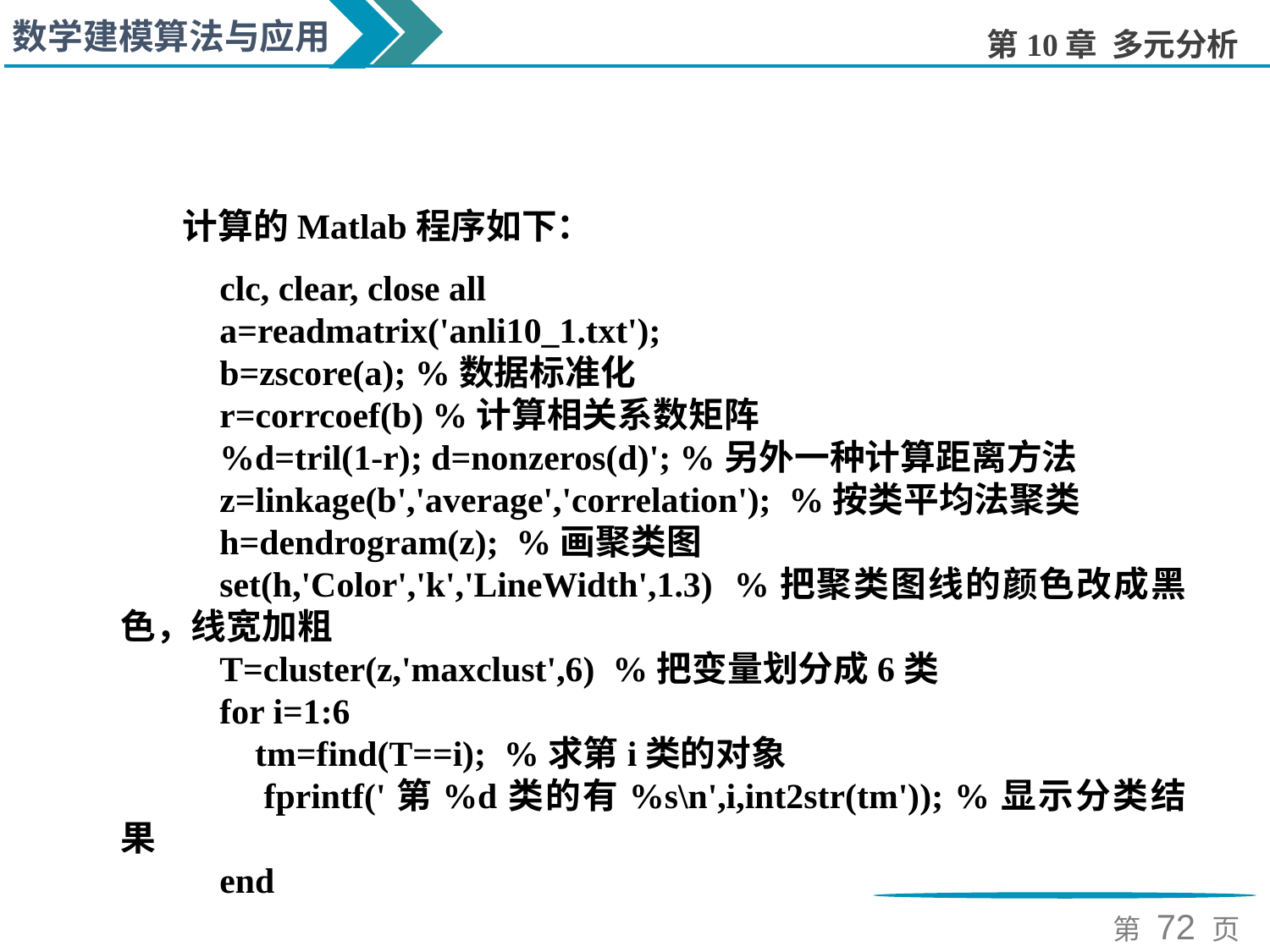

计算的Matlab程序如下：
clc, clear, close all
a=readmatrix('anli10_1.txt');
b=zscore(a); %数据标准化
r=corrcoef(b) %计算相关系数矩阵
%d=tril(1-r); d=nonzeros(d)'; %另外一种计算距离方法
z=linkage(b','average','correlation');  %按类平均法聚类
h=dendrogram(z);  %画聚类图
set(h,'Color','k','LineWidth',1.3)  %把聚类图线的颜色改成黑色，线宽加粗
T=cluster(z,'maxclust',6)  %把变量划分成6类
for i=1:6
    tm=find(T==i);  %求第i类的对象
    fprintf('第%d类的有%s\n',i,int2str(tm')); %显示分类结果
end